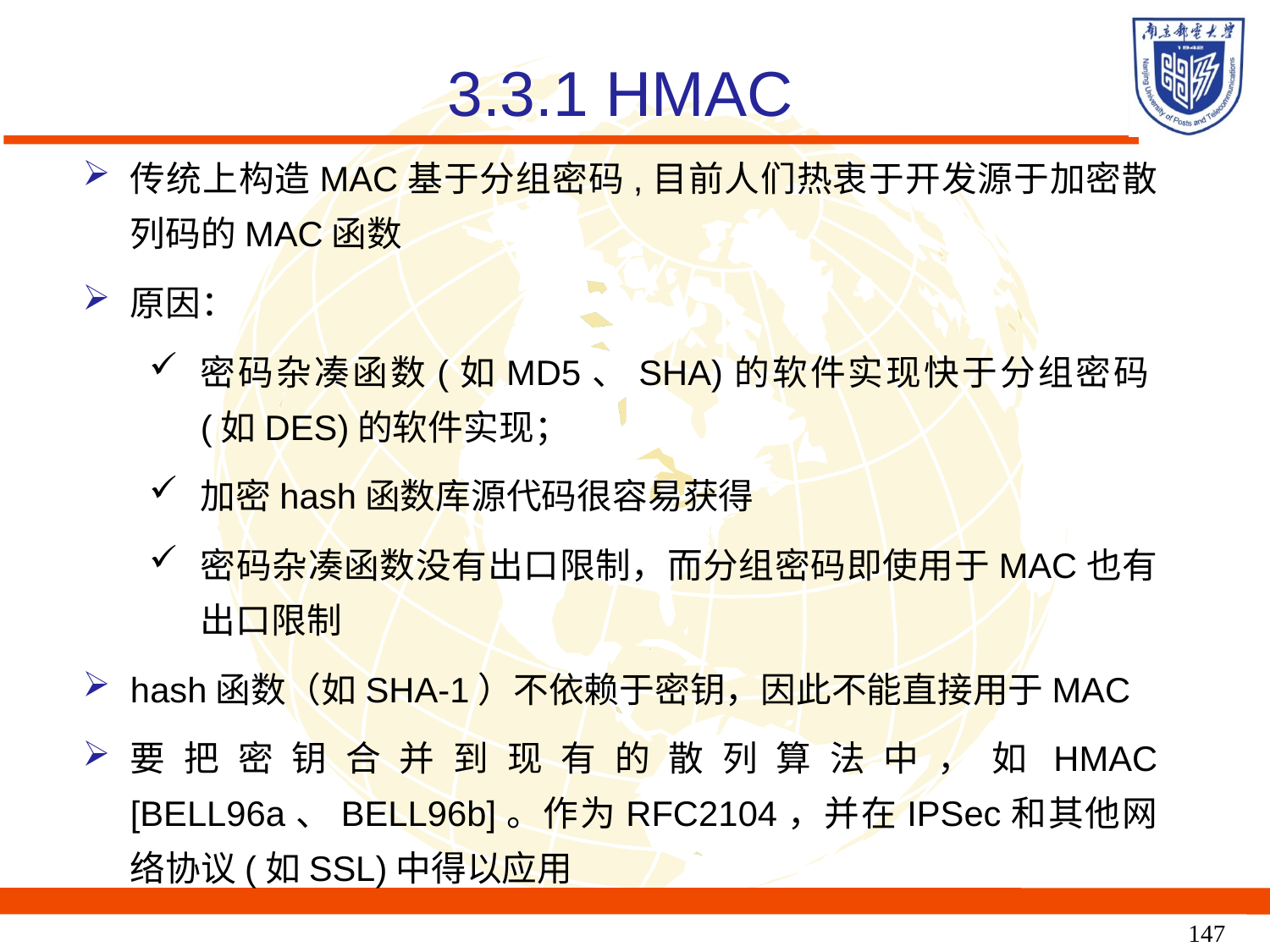

3.3.1 HMAC
传统上构造MAC基于分组密码,目前人们热衷于开发源于加密散列码的MAC函数
原因：
密码杂凑函数(如MD5、SHA)的软件实现快于分组密码(如DES)的软件实现；
加密hash函数库源代码很容易获得
密码杂凑函数没有出口限制，而分组密码即使用于MAC也有出口限制
hash函数（如SHA-1）不依赖于密钥，因此不能直接用于MAC
要把密钥合并到现有的散列算法中，如HMAC [BELL96a、BELL96b]。作为RFC2104，并在IPSec和其他网络协议(如SSL)中得以应用

147